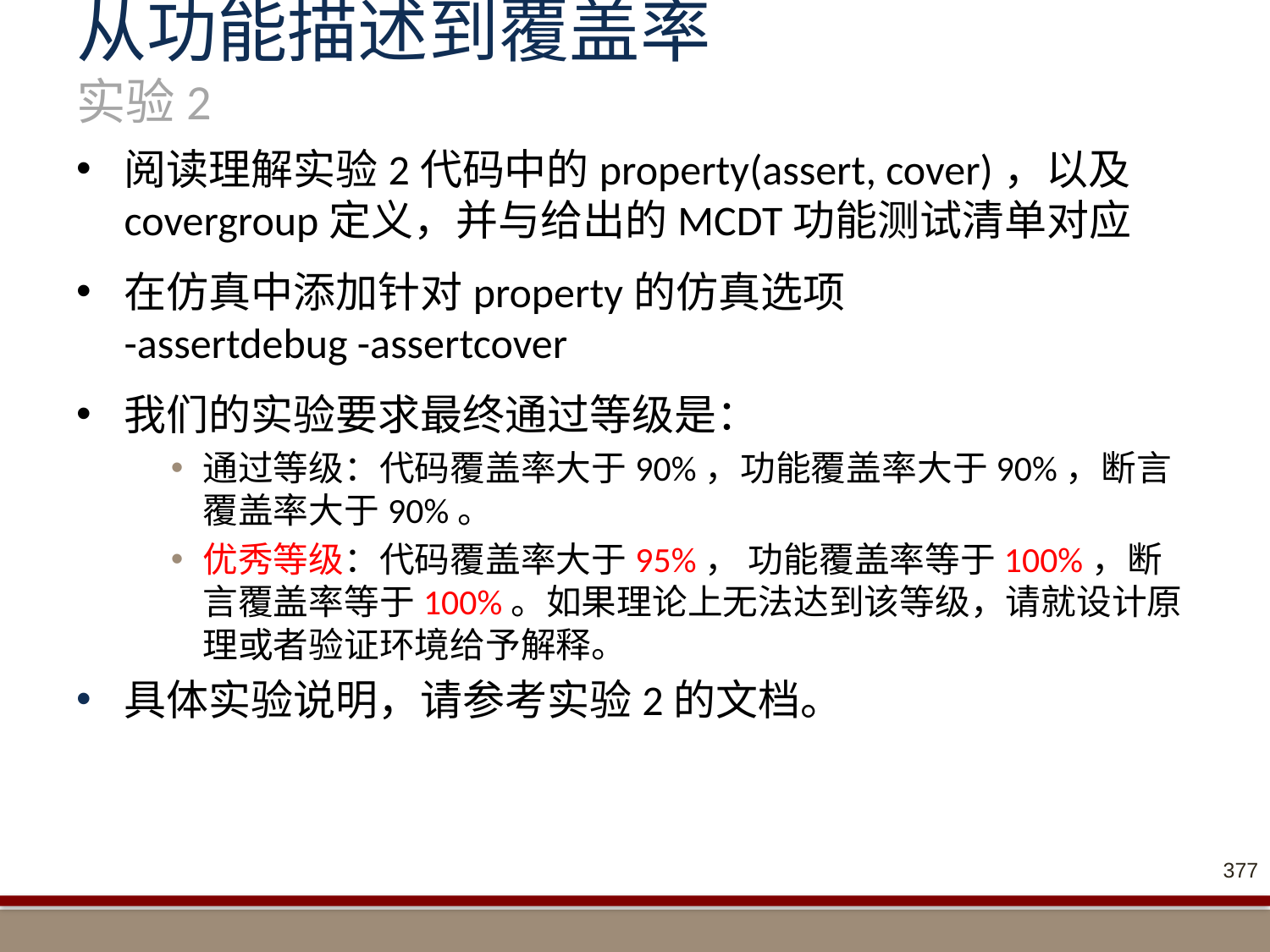

# 从功能描述到覆盖率 实验2
阅读理解实验2代码中的property(assert, cover)，以及covergroup定义，并与给出的MCDT功能测试清单对应
在仿真中添加针对property的仿真选项
-assertdebug -assertcover
我们的实验要求最终通过等级是：
通过等级：代码覆盖率大于90%，功能覆盖率大于90%，断言覆盖率大于90%。
优秀等级：代码覆盖率大于95%， 功能覆盖率等于100%，断言覆盖率等于100%。如果理论上无法达到该等级，请就设计原理或者验证环境给予解释。
具体实验说明，请参考实验2的文档。

377